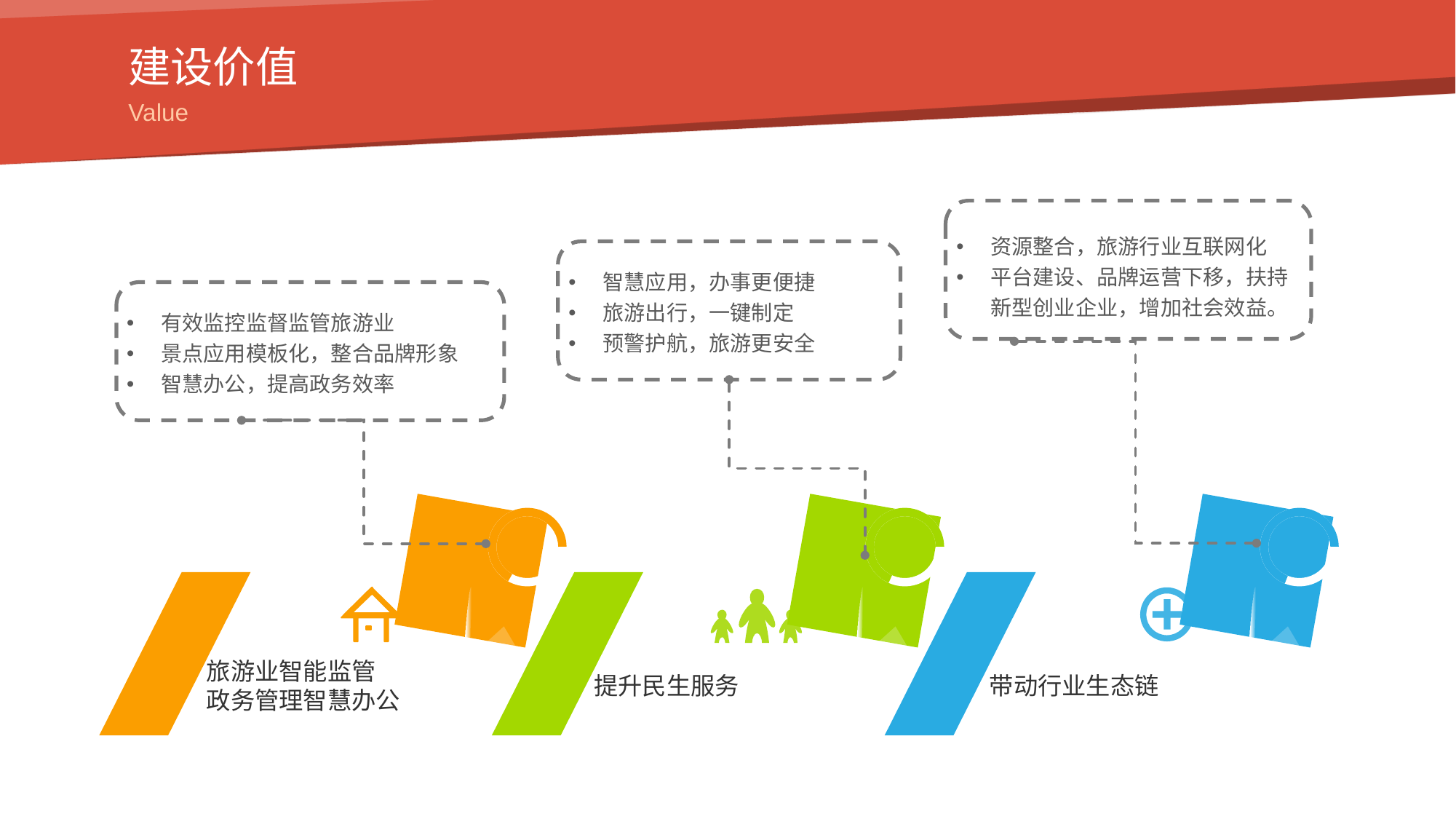

建设价值
Value
资源整合，旅游行业互联网化
平台建设、品牌运营下移，扶持新型创业企业，增加社会效益。

智慧应用，办事更便捷
旅游出行，一键制定
预警护航，旅游更安全

有效监控监督监管旅游业
景点应用模板化，整合品牌形象
智慧办公，提高政务效率

03
02
01

旅游业智能监管
政务管理智慧办公
提升民生服务
带动行业生态链